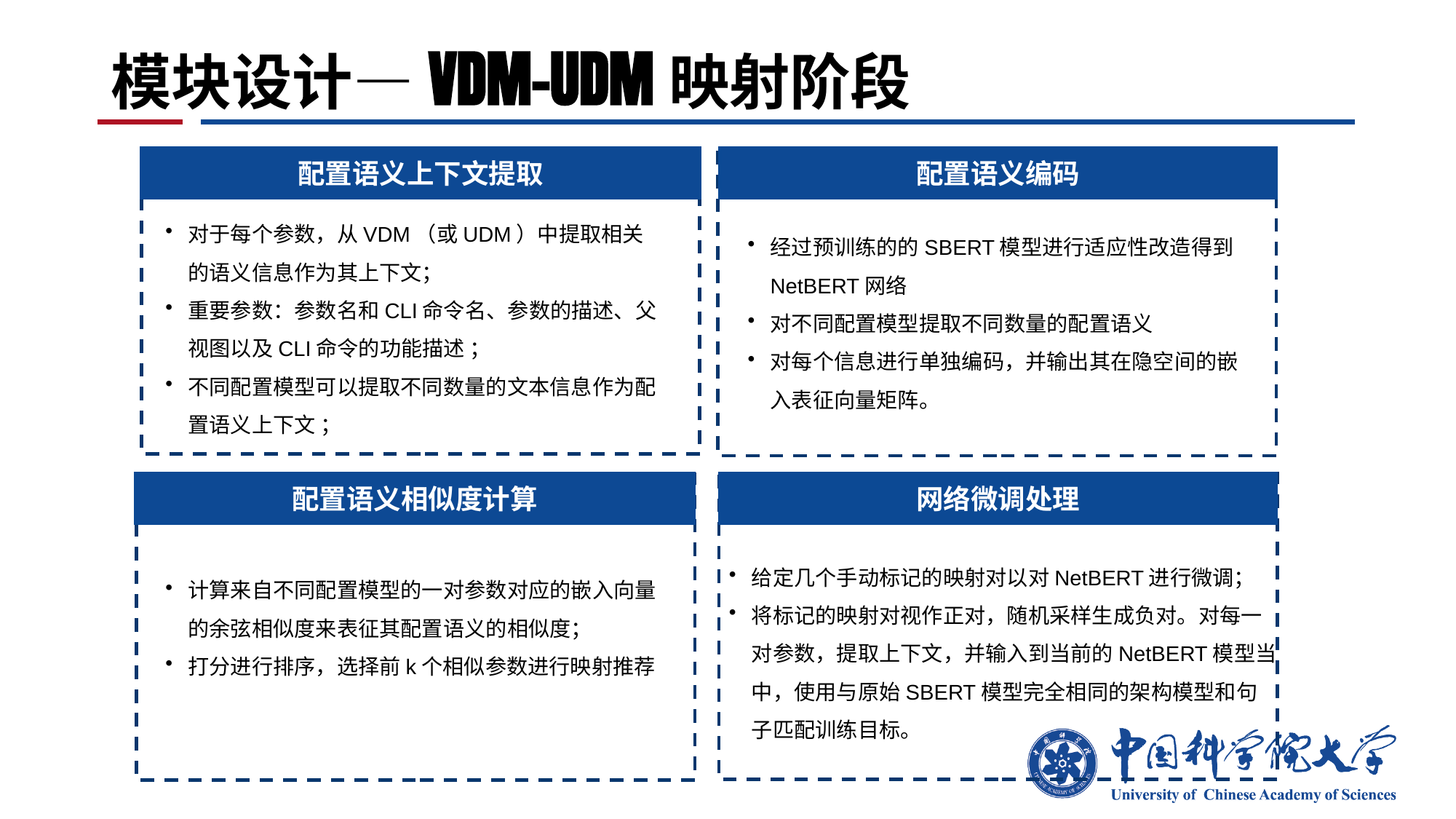

# 模块设计—VDM-UDM映射阶段

配置语义编码
配置语义上下文提取

对于每个参数，从VDM（或UDM）中提取相关的语义信息作为其上下文；
重要参数：参数名和CLI命令名、参数的描述、父视图以及CLI命令的功能描述 ；
不同配置模型可以提取不同数量的文本信息作为配置语义上下文 ；
经过预训练的的SBERT模型进行适应性改造得到NetBERT网络
对不同配置模型提取不同数量的配置语义
对每个信息进行单独编码，并输出其在隐空间的嵌入表征向量矩阵。
配置语义相似度计算

网络微调处理

给定几个手动标记的映射对以对NetBERT进行微调；
将标记的映射对视作正对，随机采样生成负对。对每一对参数，提取上下文，并输入到当前的NetBERT模型当中，使用与原始SBERT模型完全相同的架构模型和句子匹配训练目标。
计算来自不同配置模型的一对参数对应的嵌入向量的余弦相似度来表征其配置语义的相似度；
打分进行排序，选择前k个相似参数进行映射推荐